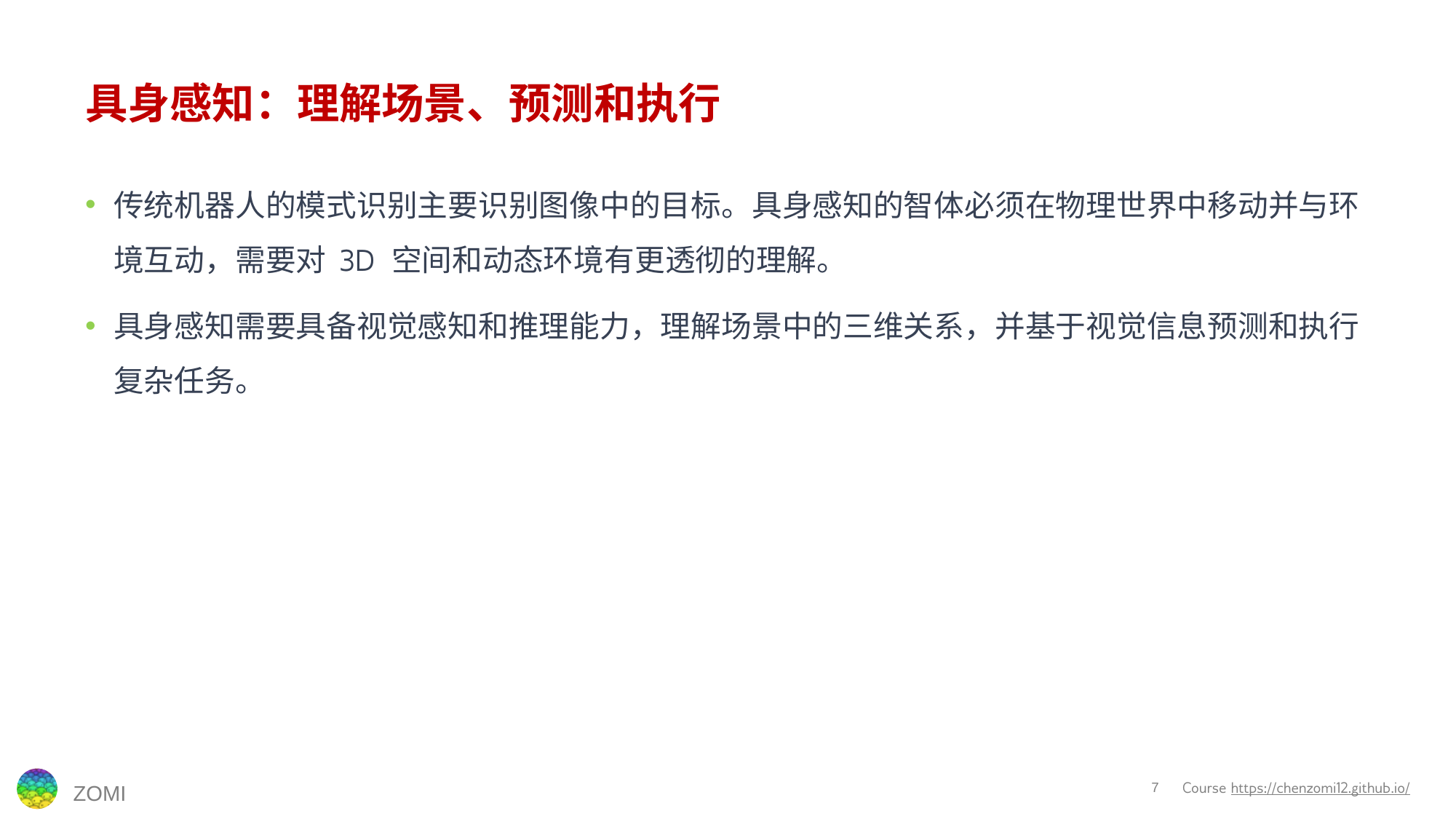

# 具身感知：理解场景、预测和执行
传统机器人的模式识别主要识别图像中的目标。具身感知的智体必须在物理世界中移动并与环境互动，需要对 3D 空间和动态环境有更透彻的理解。
具身感知需要具备视觉感知和推理能力，理解场景中的三维关系，并基于视觉信息预测和执行复杂任务。